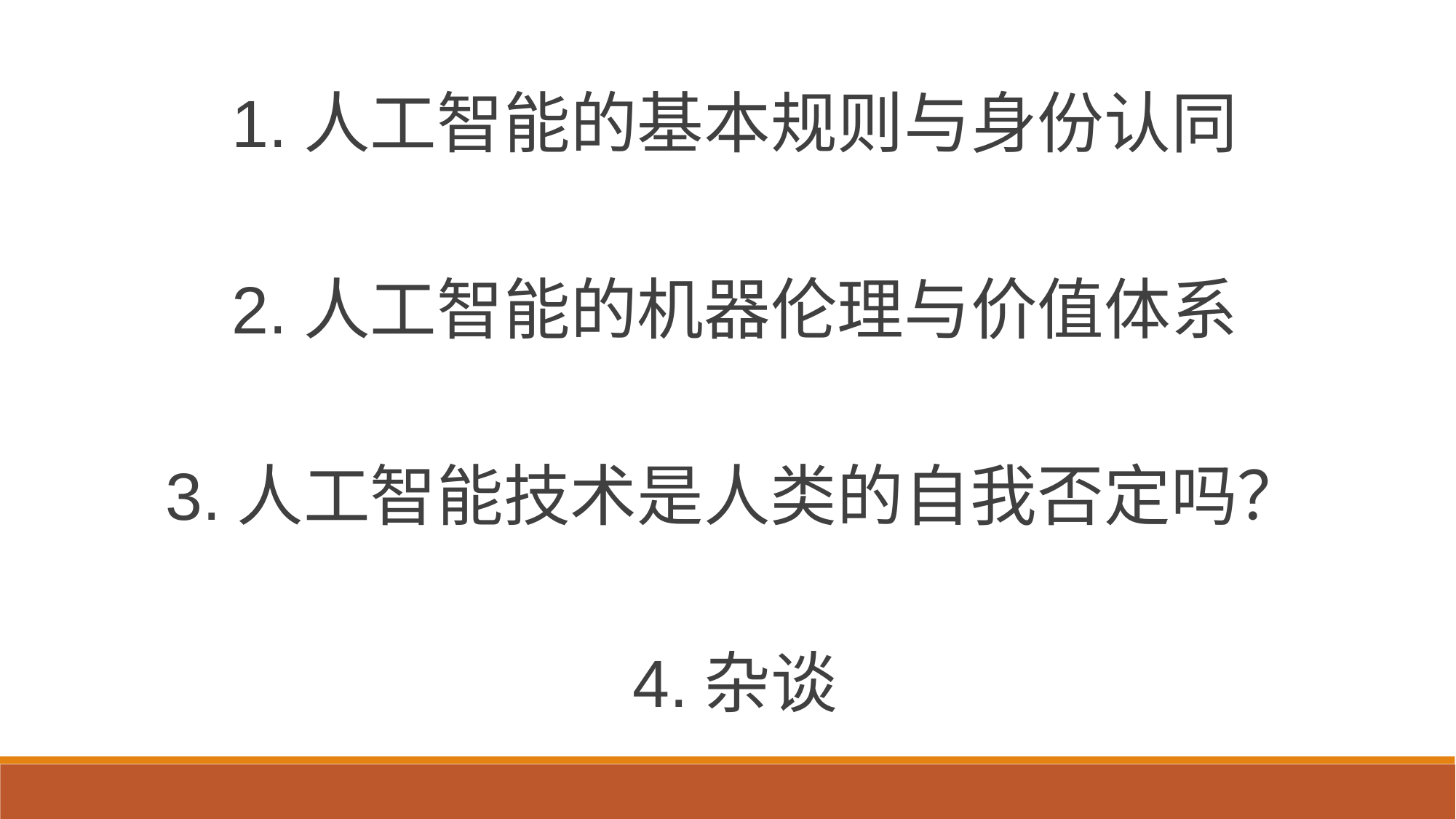

1.人工智能的基本规则与身份认同

2.人工智能的机器伦理与价值体系

3.人工智能技术是人类的自我否定吗？

4.杂谈